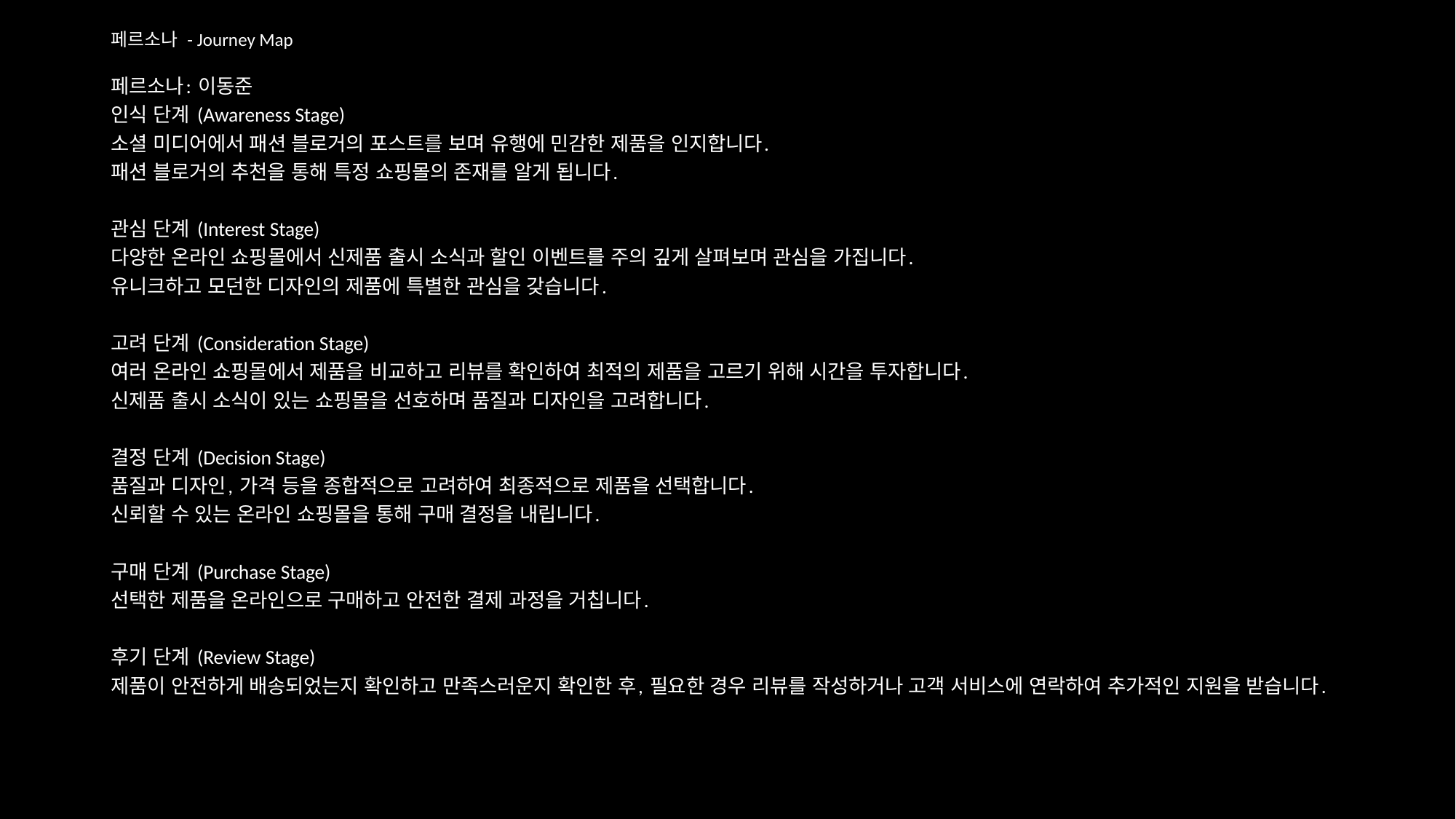

# 페르소나 - Journey Map
페르소나: 이동준
인식 단계 (Awareness Stage)
소셜 미디어에서 패션 블로거의 포스트를 보며 유행에 민감한 제품을 인지합니다.
패션 블로거의 추천을 통해 특정 쇼핑몰의 존재를 알게 됩니다.

관심 단계 (Interest Stage)
다양한 온라인 쇼핑몰에서 신제품 출시 소식과 할인 이벤트를 주의 깊게 살펴보며 관심을 가집니다.
유니크하고 모던한 디자인의 제품에 특별한 관심을 갖습니다.

고려 단계 (Consideration Stage)
여러 온라인 쇼핑몰에서 제품을 비교하고 리뷰를 확인하여 최적의 제품을 고르기 위해 시간을 투자합니다.
신제품 출시 소식이 있는 쇼핑몰을 선호하며 품질과 디자인을 고려합니다.

결정 단계 (Decision Stage)
품질과 디자인, 가격 등을 종합적으로 고려하여 최종적으로 제품을 선택합니다.
신뢰할 수 있는 온라인 쇼핑몰을 통해 구매 결정을 내립니다.

구매 단계 (Purchase Stage)
선택한 제품을 온라인으로 구매하고 안전한 결제 과정을 거칩니다.

후기 단계 (Review Stage)
제품이 안전하게 배송되었는지 확인하고 만족스러운지 확인한 후, 필요한 경우 리뷰를 작성하거나 고객 서비스에 연락하여 추가적인 지원을 받습니다.